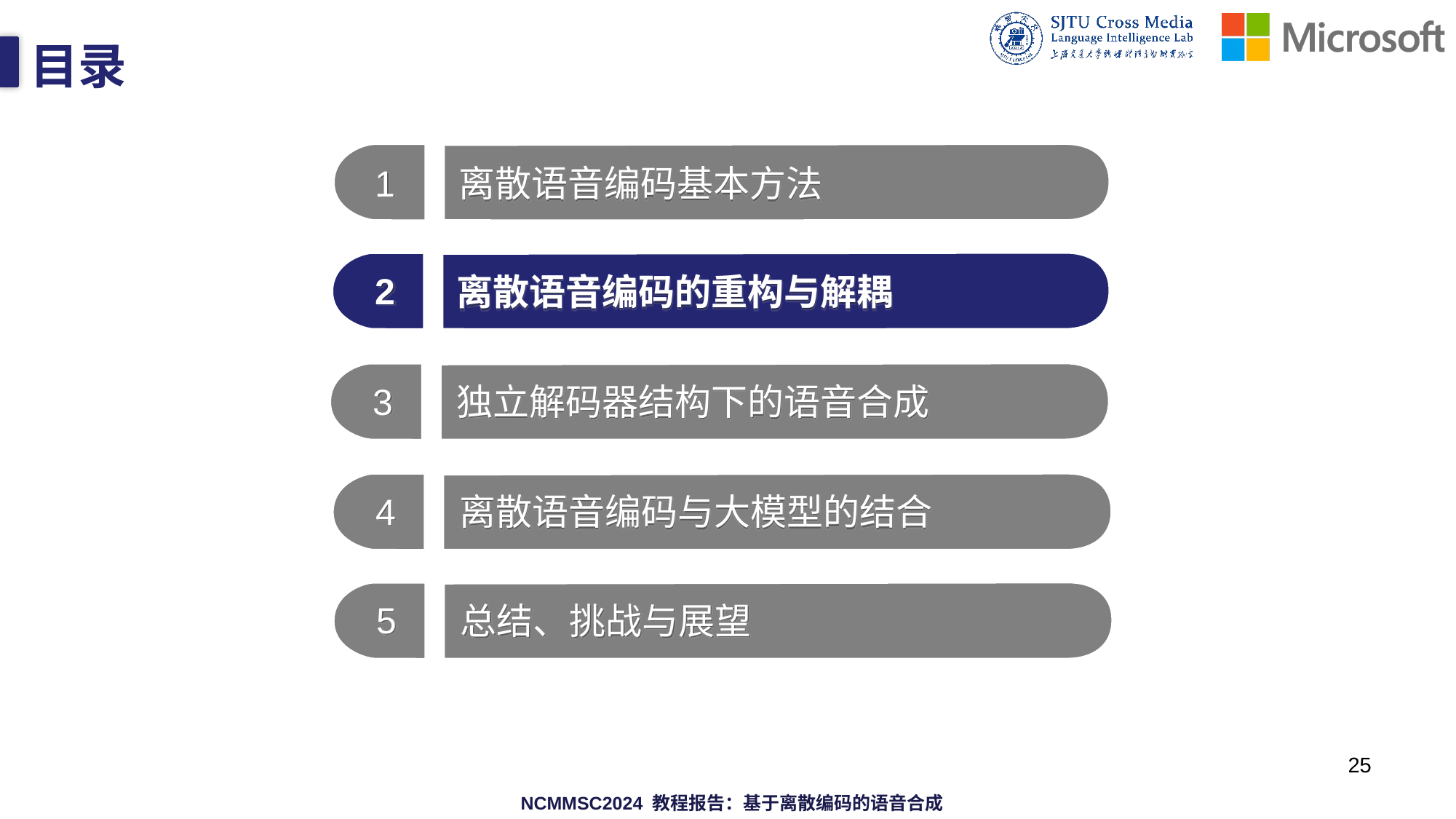

# 目录

1
离散语音编码基本方法

2
离散语音编码的重构与解耦

3
独立解码器结构下的语音合成

4
离散语音编码与大模型的结合

5
总结、挑战与展望
25